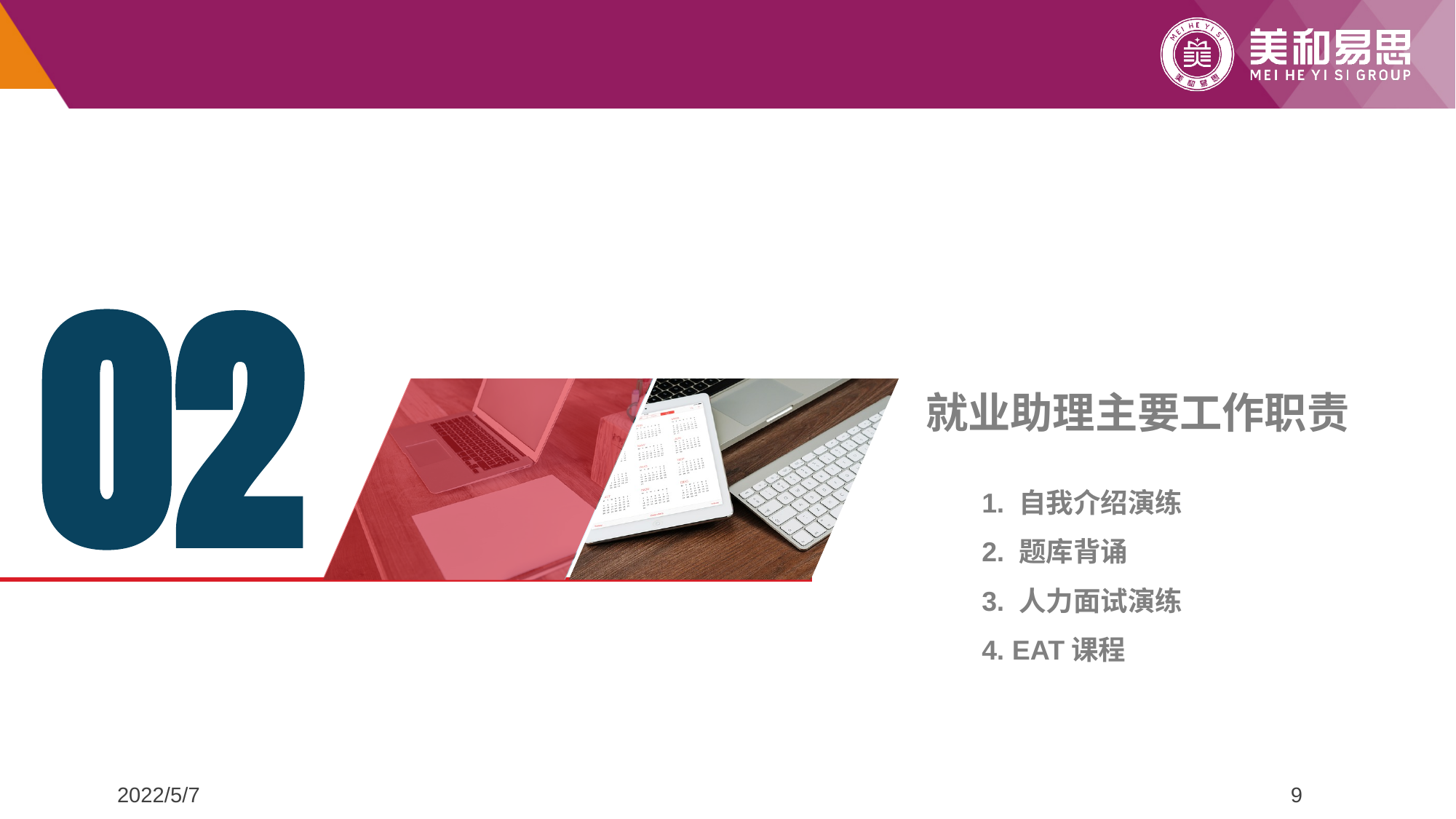

02

就业助理主要工作职责
1. 自我介绍演练
2. 题库背诵
3. 人力面试演练
4. EAT课程
2022/5/7
9